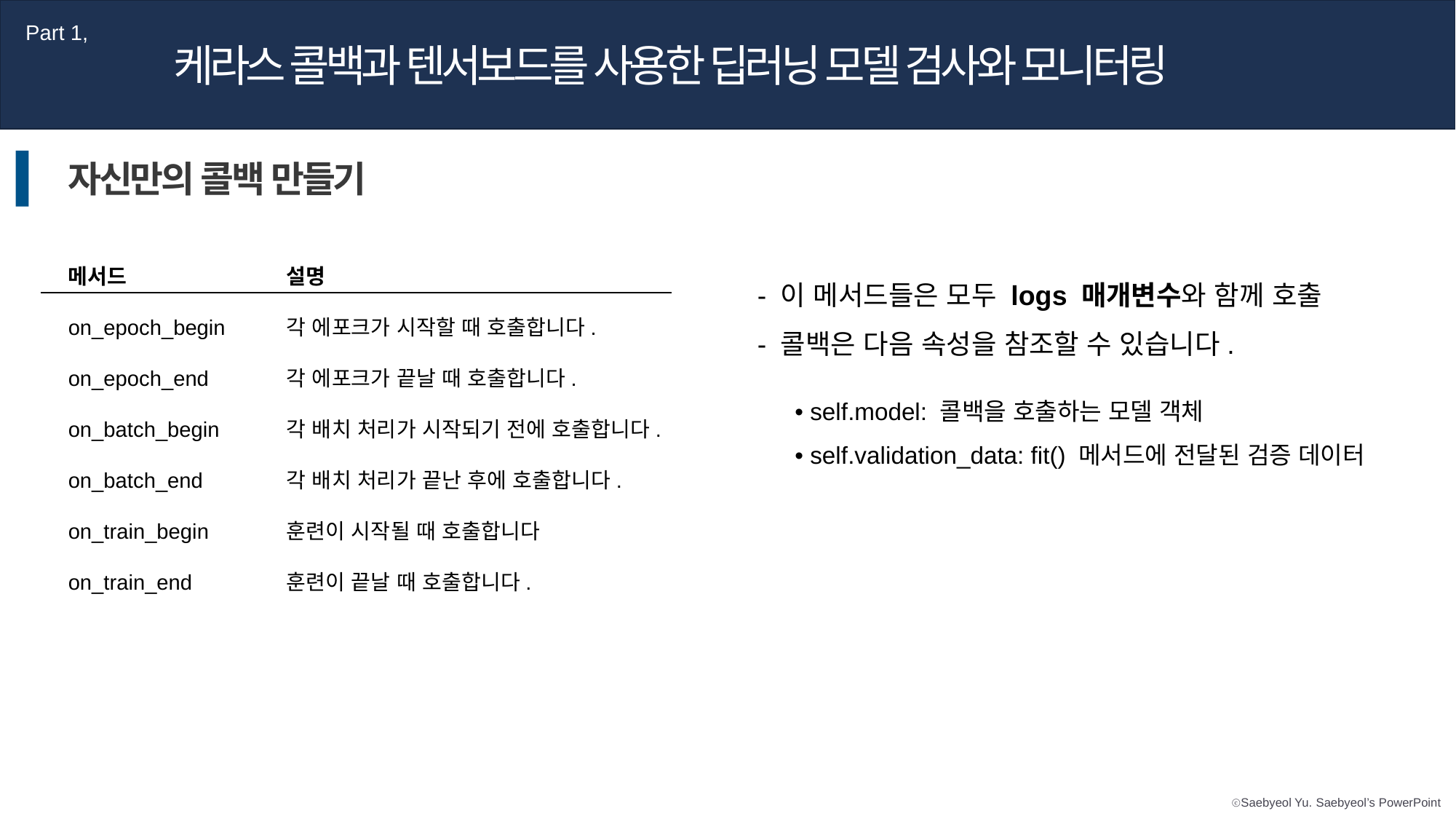

Part 1,
케라스 콜백과 텐서보드를 사용한 딥러닝 모델 검사와 모니터링

자신만의 콜백 만들기
메서드		설명
on_epoch_begin	각 에포크가 시작할 때 호출합니다.
on_epoch_end	각 에포크가 끝날 때 호출합니다.
on_batch_begin	각 배치 처리가 시작되기 전에 호출합니다.
on_batch_end	각 배치 처리가 끝난 후에 호출합니다.
on_train_begin	훈련이 시작될 때 호출합니다
on_train_end	훈련이 끝날 때 호출합니다.
- 이 메서드들은 모두 logs 매개변수와 함께 호출
- 콜백은 다음 속성을 참조할 수 있습니다.
• self.model: 콜백을 호출하는 모델 객체
• self.validation_data: fit() 메서드에 전달된 검증 데이터